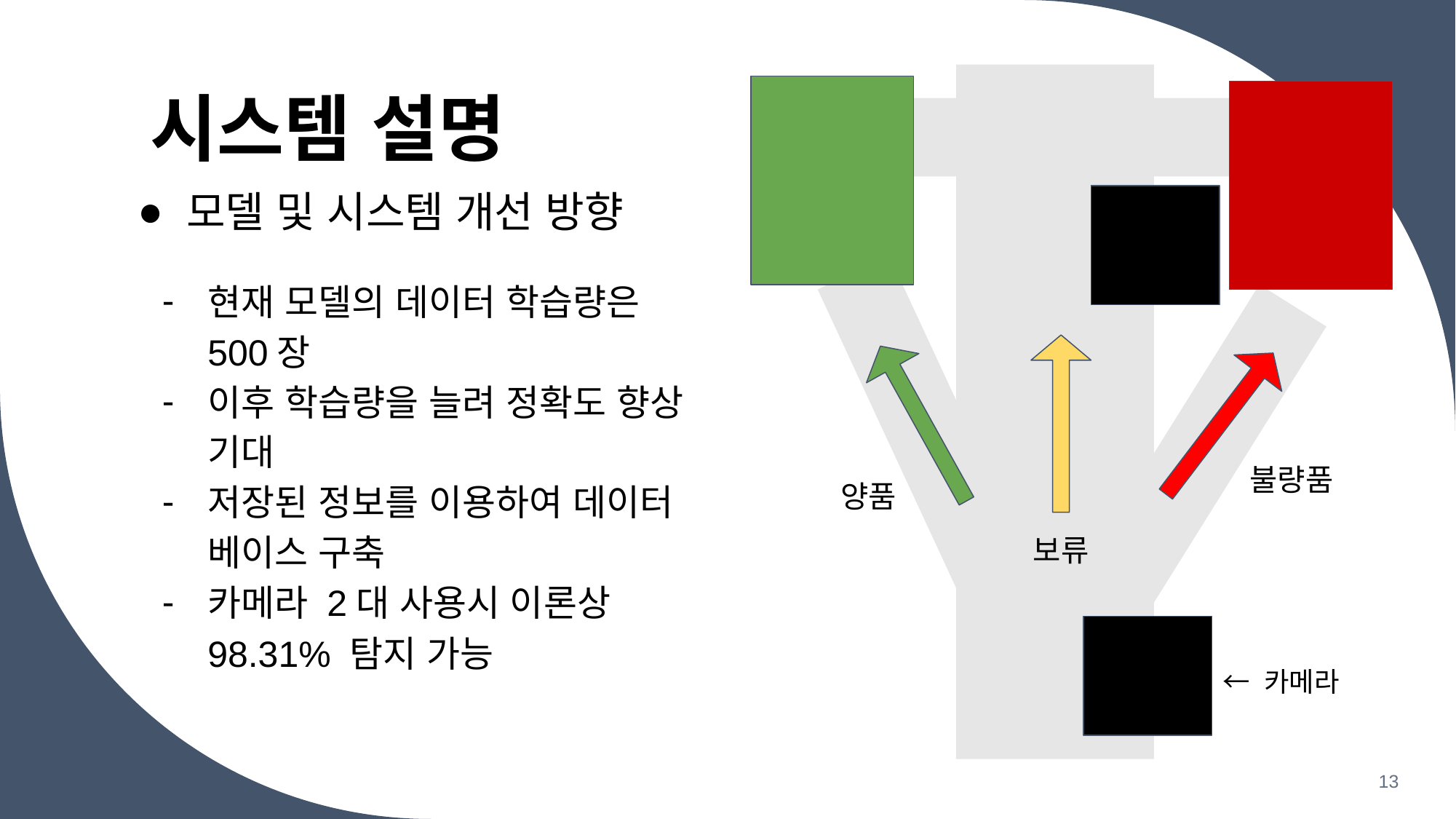

# 시스템 설명

모델 및 시스템 개선 방향

현재 모델의 데이터 학습량은 500장
이후 학습량을 늘려 정확도 향상 기대
저장된 정보를 이용하여 데이터 베이스 구축
카메라 2대 사용시 이론상 98.31% 탐지 가능

불량품
양품
보류

← 카메라
13